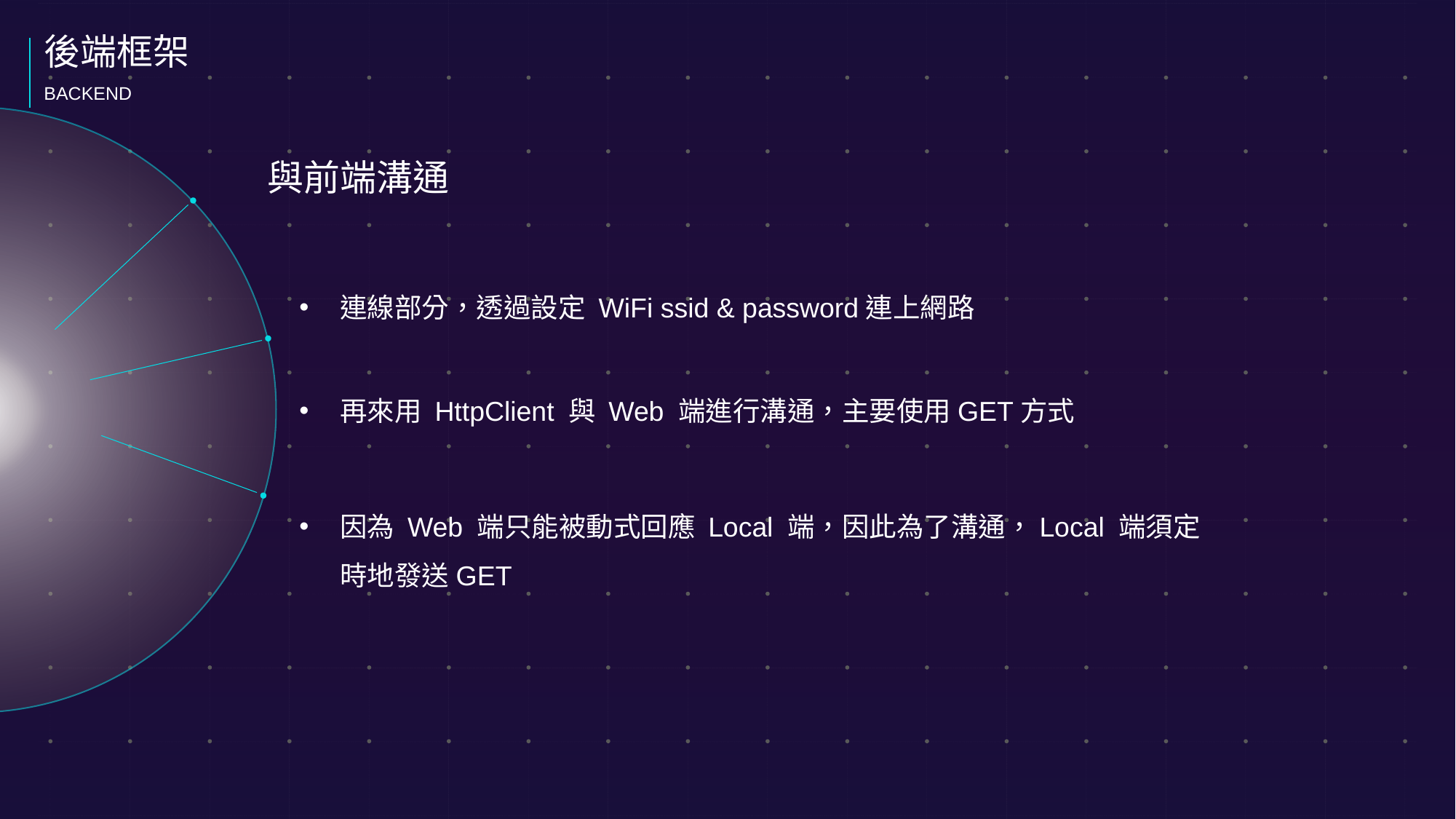

後端框架
BACKEND

與前端溝通
連線部分，透過設定 WiFi ssid & password連上網路
再來用 HttpClient 與 Web 端進行溝通，主要使用GET方式
因為 Web 端只能被動式回應 Local 端，因此為了溝通，Local 端須定時地發送GET